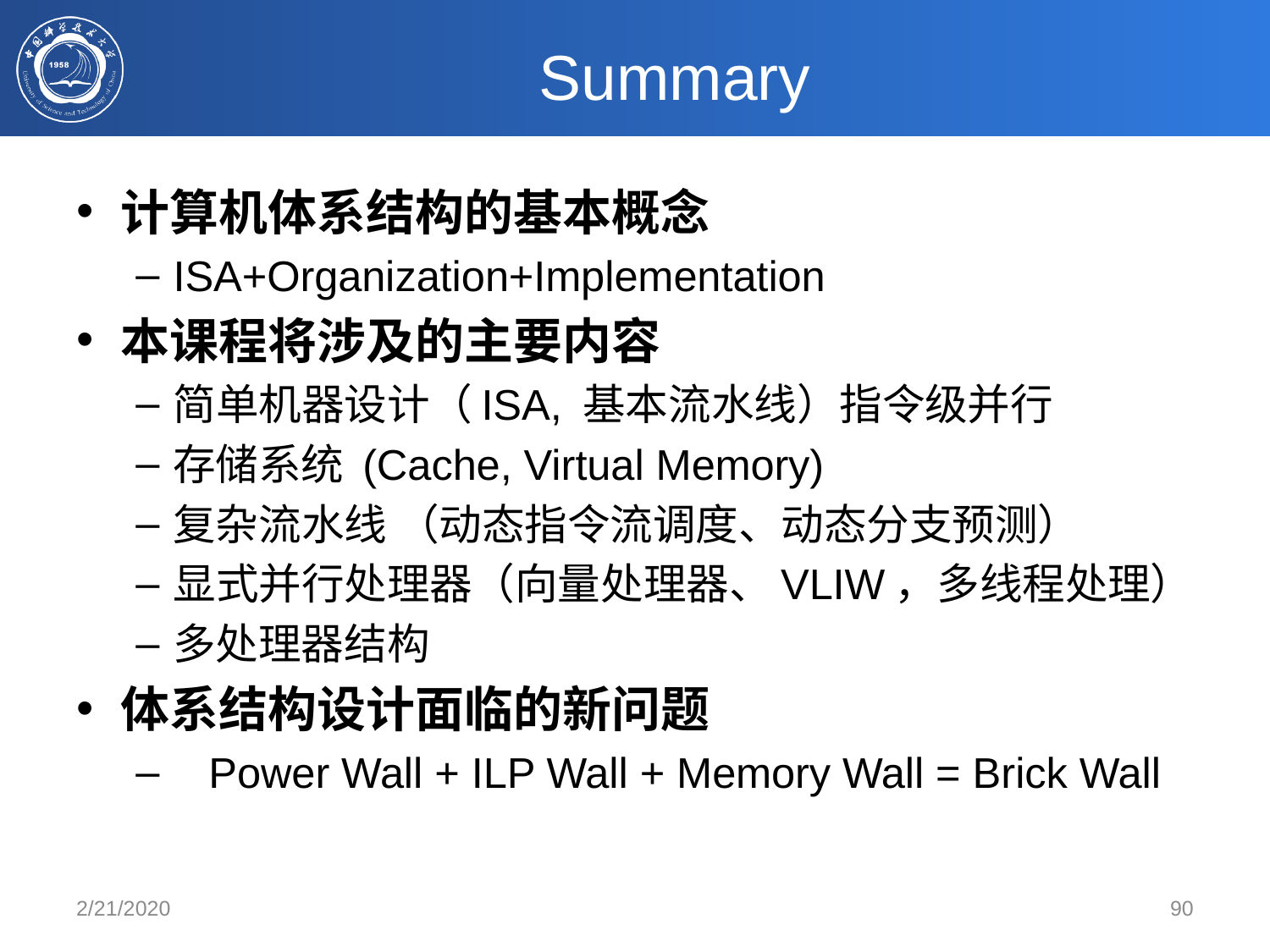

# Summary
计算机体系结构的基本概念
ISA+Organization+Implementation
本课程将涉及的主要内容
简单机器设计（ISA, 基本流水线）指令级并行
存储系统 (Cache, Virtual Memory)
复杂流水线 （动态指令流调度、动态分支预测）
显式并行处理器（向量处理器、VLIW，多线程处理）
多处理器结构
体系结构设计面临的新问题
   Power Wall + ILP Wall + Memory Wall = Brick Wall

2/21/2020
90